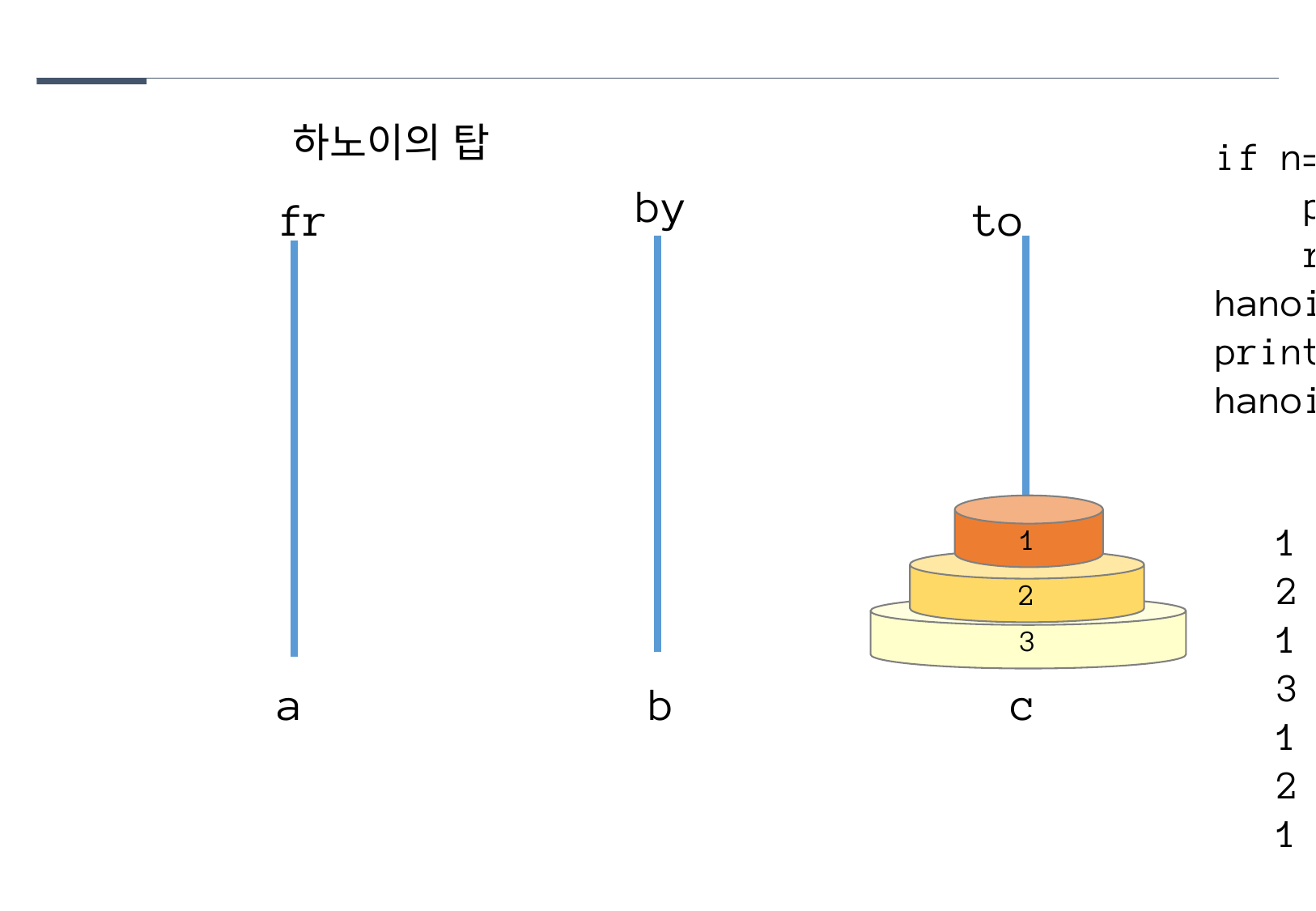

하노이의 탑
if n==1:
    print( "%d : %c -> %c"%(n,fr,to) )
    return
hanoi( n-1 , fr, to, by)
print( "%d : %c -> %c"%(n,fr,to) )
hanoi( n-1 , by, fr, to)
by
fr
to
1
1 : a -> c
2 : a -> b
1 : c -> b
3 : a -> c
1 : b -> a
2 : b -> c
1 : a -> c
2
3
a
b
c